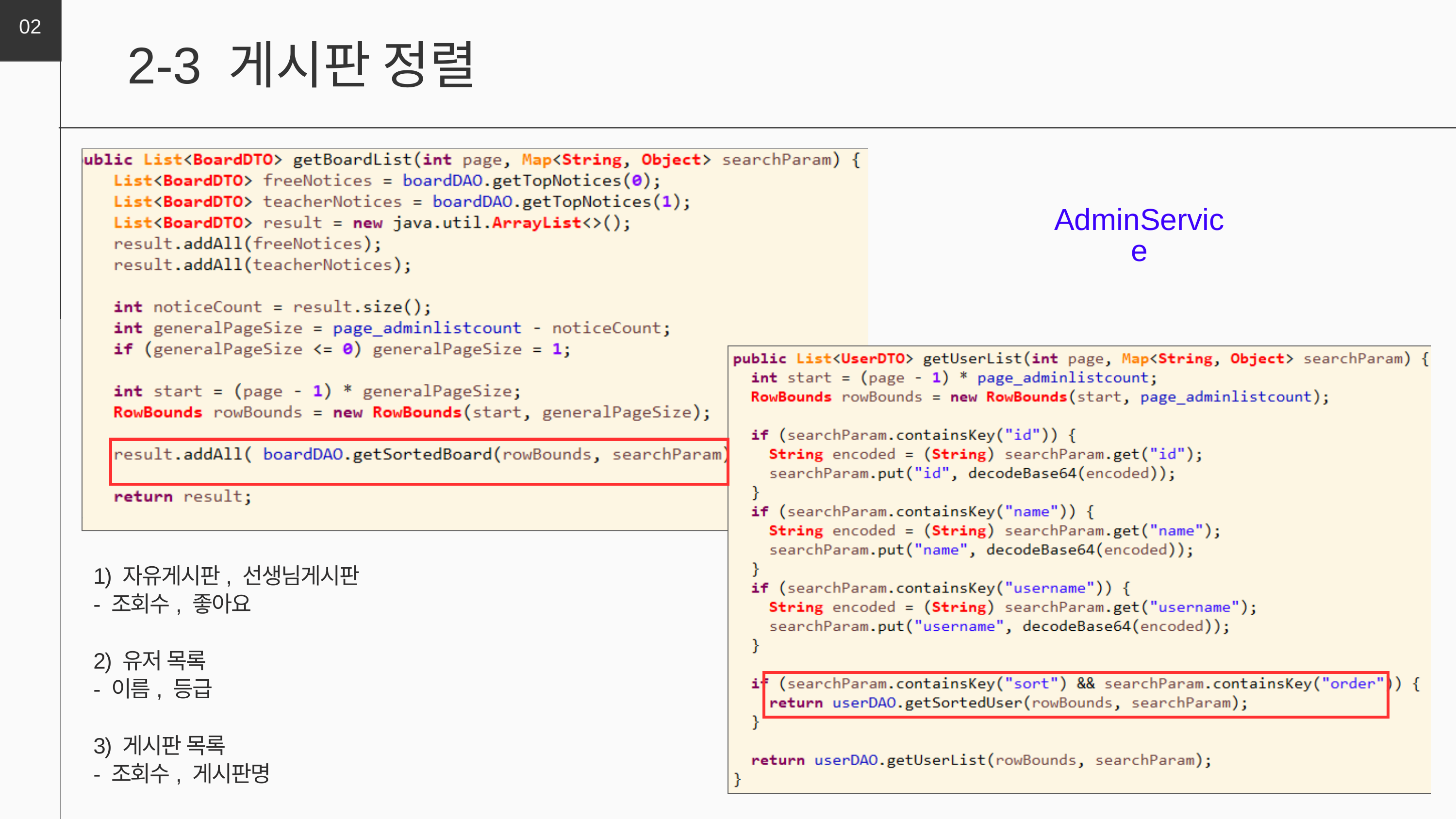

02

2-3 게시판 정렬

AdminService

1) 자유게시판, 선생님게시판
- 조회수, 좋아요

2) 유저 목록
- 이름, 등급

3) 게시판 목록
- 조회수, 게시판명